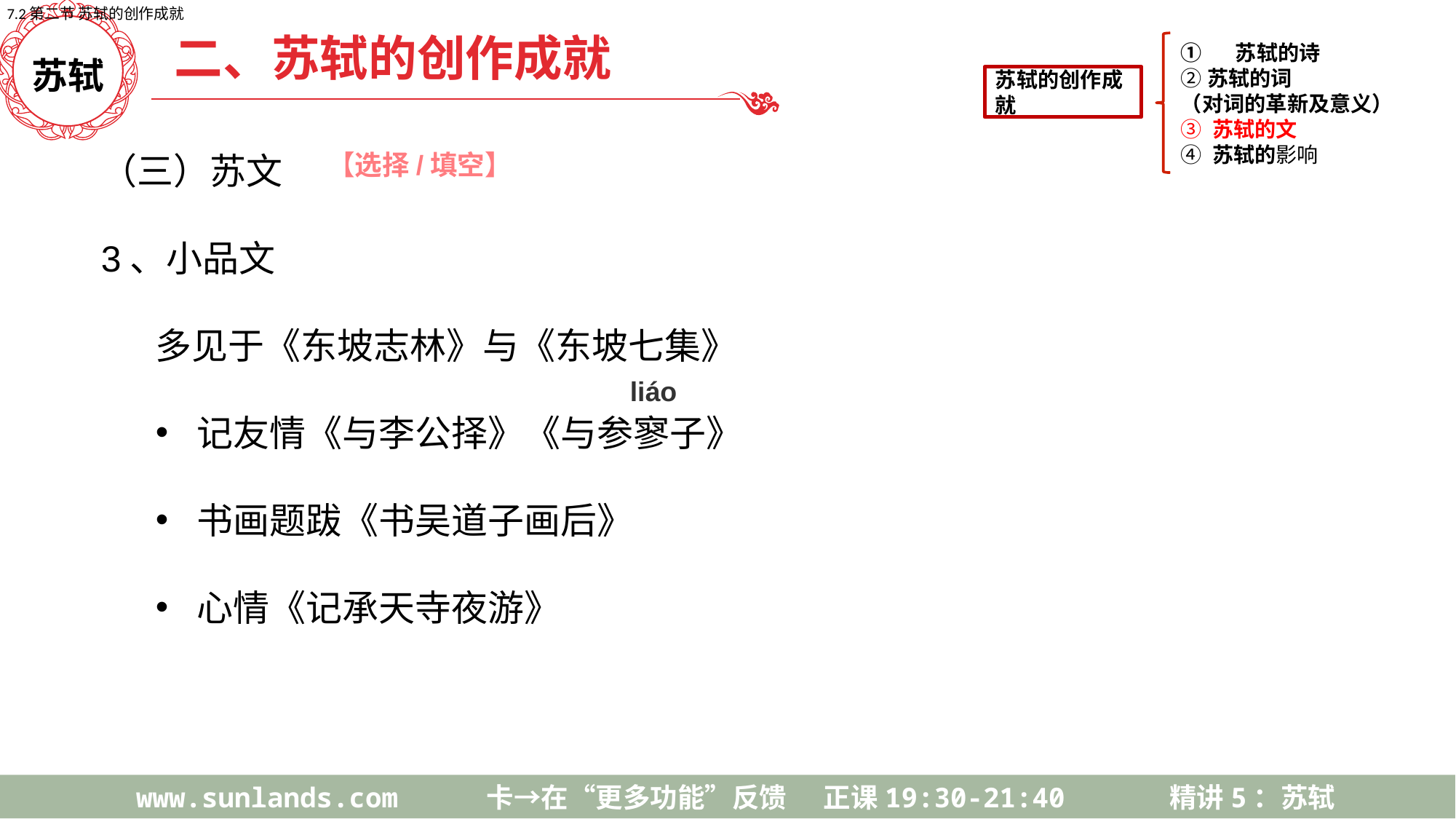

7.2第二节 苏轼的创作成就

二、苏轼的创作成就

苏轼的创作成就
苏轼的诗
②苏轼的词
（对词的革新及意义）
③ 苏轼的文
④ 苏轼的影响
苏轼

（三）苏文
3、小品文
多见于《东坡志林》与《东坡七集》
记友情《与李公择》《与参寥子》
书画题跋《书吴道子画后》
心情《记承天寺夜游》
【选择/填空】
liáo